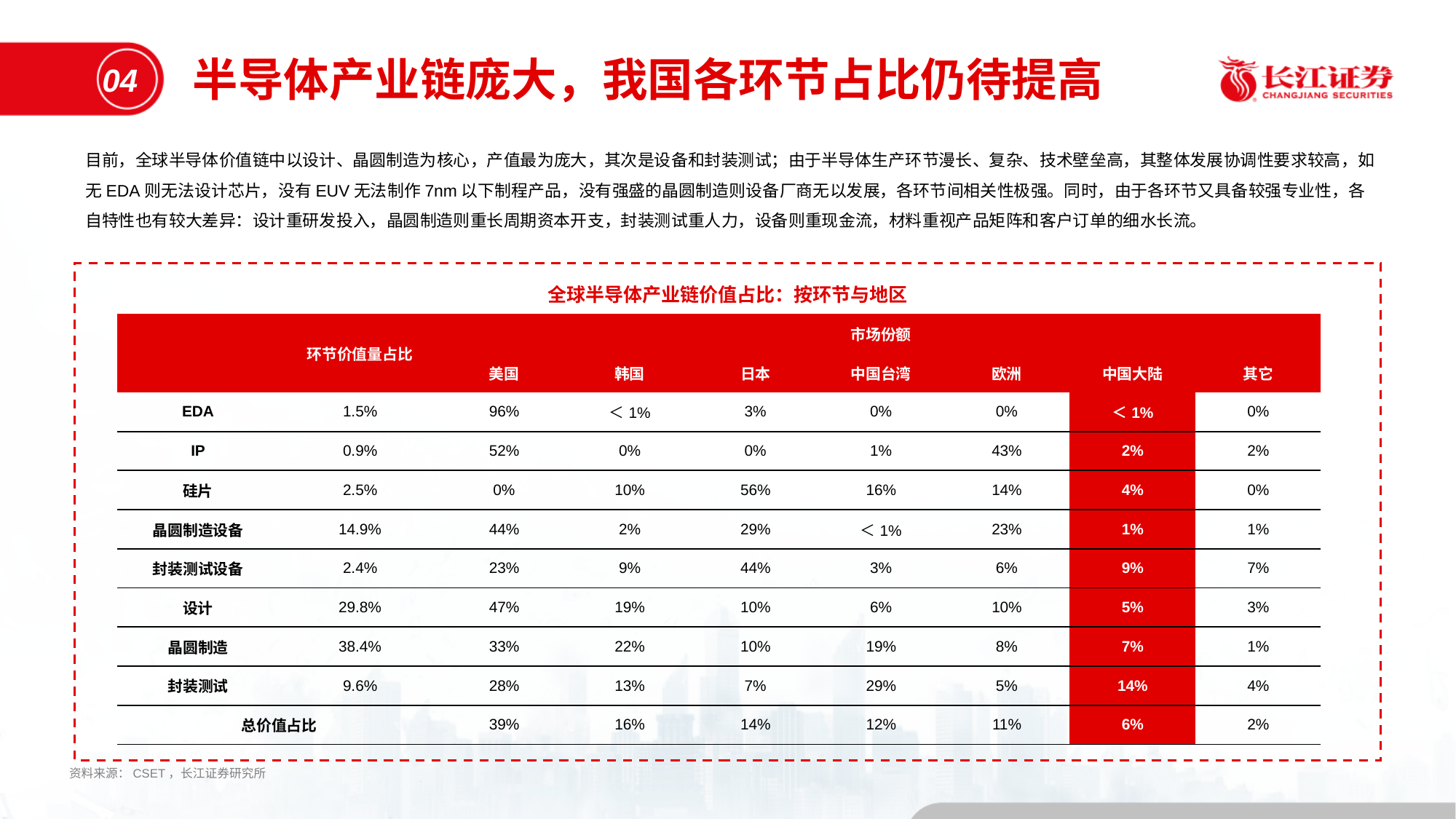

半导体产业链庞大，我国各环节占比仍待提高
04
目前，全球半导体价值链中以设计、晶圆制造为核心，产值最为庞大，其次是设备和封装测试；由于半导体生产环节漫长、复杂、技术壁垒高，其整体发展协调性要求较高，如无EDA则无法设计芯片，没有EUV无法制作7nm以下制程产品，没有强盛的晶圆制造则设备厂商无以发展，各环节间相关性极强。同时，由于各环节又具备较强专业性，各自特性也有较大差异：设计重研发投入，晶圆制造则重长周期资本开支，封装测试重人力，设备则重现金流，材料重视产品矩阵和客户订单的细水长流。

全球半导体产业链价值占比：按环节与地区
|  | 环节价值量占比 | 市场份额 |  |  |  |  |  |  |
| --- | --- | --- | --- | --- | --- | --- | --- | --- |
|  |  | 美国 | 韩国 | 日本 | 中国台湾 | 欧洲 | 中国大陆 | 其它 |
| EDA | 1.5% | 96% | ＜1% | 3% | 0% | 0% | ＜1% | 0% |
| IP | 0.9% | 52% | 0% | 0% | 1% | 43% | 2% | 2% |
| 硅片 | 2.5% | 0% | 10% | 56% | 16% | 14% | 4% | 0% |
| 晶圆制造设备 | 14.9% | 44% | 2% | 29% | ＜1% | 23% | 1% | 1% |
| 封装测试设备 | 2.4% | 23% | 9% | 44% | 3% | 6% | 9% | 7% |
| 设计 | 29.8% | 47% | 19% | 10% | 6% | 10% | 5% | 3% |
| 晶圆制造 | 38.4% | 33% | 22% | 10% | 19% | 8% | 7% | 1% |
| 封装测试 | 9.6% | 28% | 13% | 7% | 29% | 5% | 14% | 4% |
| 总价值占比 |  | 39% | 16% | 14% | 12% | 11% | 6% | 2% |
资料来源：CSET，长江证券研究所